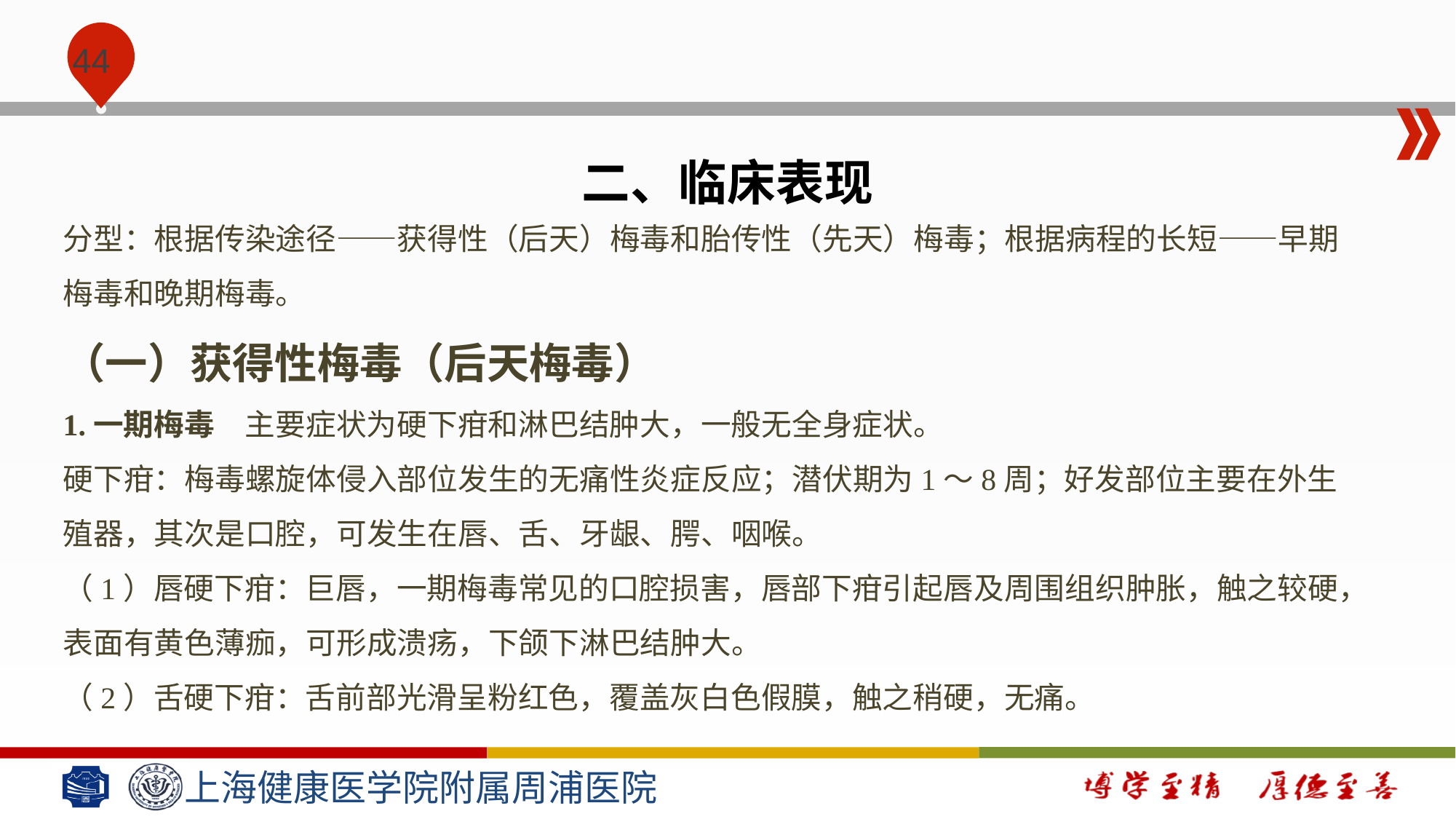

#
二、临床表现
分型：根据传染途径——获得性（后天）梅毒和胎传性（先天）梅毒；根据病程的长短——早期梅毒和晚期梅毒。
（一）获得性梅毒（后天梅毒）
1.一期梅毒　主要症状为硬下疳和淋巴结肿大，一般无全身症状。
硬下疳：梅毒螺旋体侵入部位发生的无痛性炎症反应；潜伏期为1～8周；好发部位主要在外生殖器，其次是口腔，可发生在唇、舌、牙龈、腭、咽喉。
（1）唇硬下疳：巨唇，一期梅毒常见的口腔损害，唇部下疳引起唇及周围组织肿胀，触之较硬，表面有黄色薄痂，可形成溃疡，下颌下淋巴结肿大。
（2）舌硬下疳：舌前部光滑呈粉红色，覆盖灰白色假膜，触之稍硬，无痛。